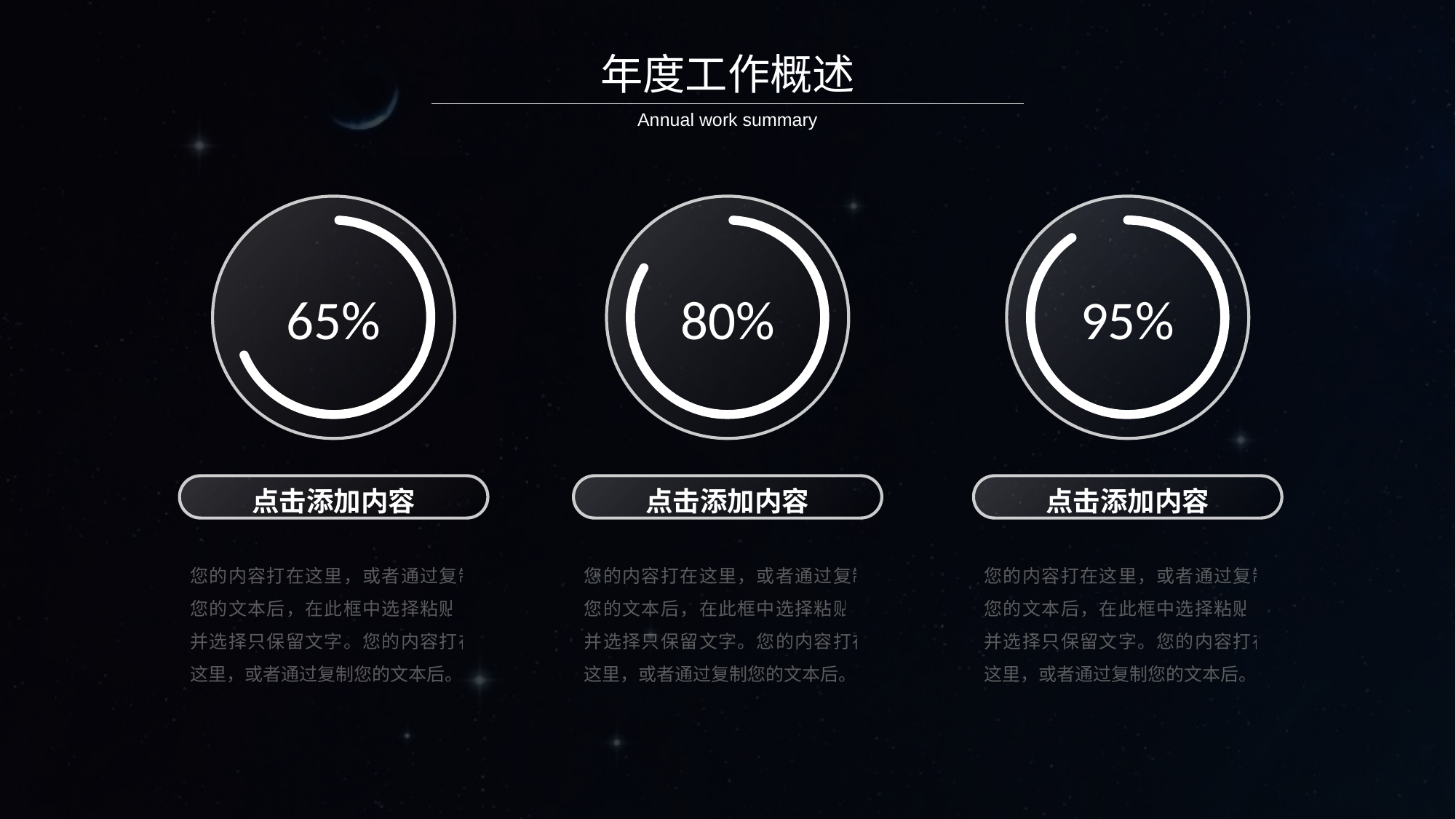

年度工作概述
Annual work summary

65%
80%
95%
点击添加内容
点击添加内容
点击添加内容
您的内容打在这里，或者通过复制您的文本后，在此框中选择粘贴，并选择只保留文字。您的内容打在这里，或者通过复制您的文本后。
您的内容打在这里，或者通过复制您的文本后，在此框中选择粘贴，并选择只保留文字。您的内容打在这里，或者通过复制您的文本后。
您的内容打在这里，或者通过复制您的文本后，在此框中选择粘贴，并选择只保留文字。您的内容打在这里，或者通过复制您的文本后。